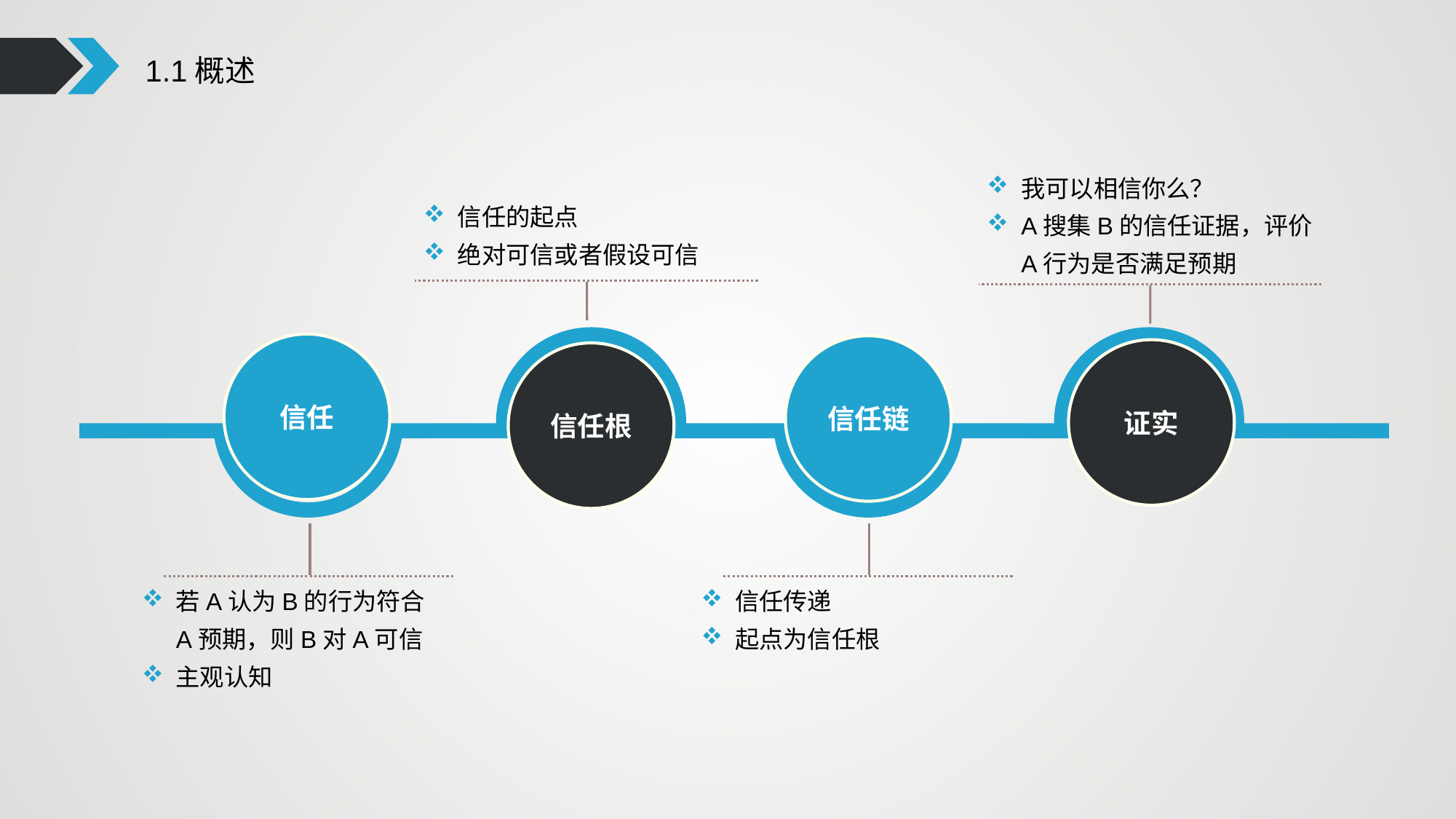

1.1概述
我可以相信你么？
A搜集B的信任证据，评价A行为是否满足预期

信任的起点
绝对可信或者假设可信

信任
信任链
证实
信任根

若A认为B的行为符合A预期，则B对A可信
主观认知

信任传递
起点为信任根